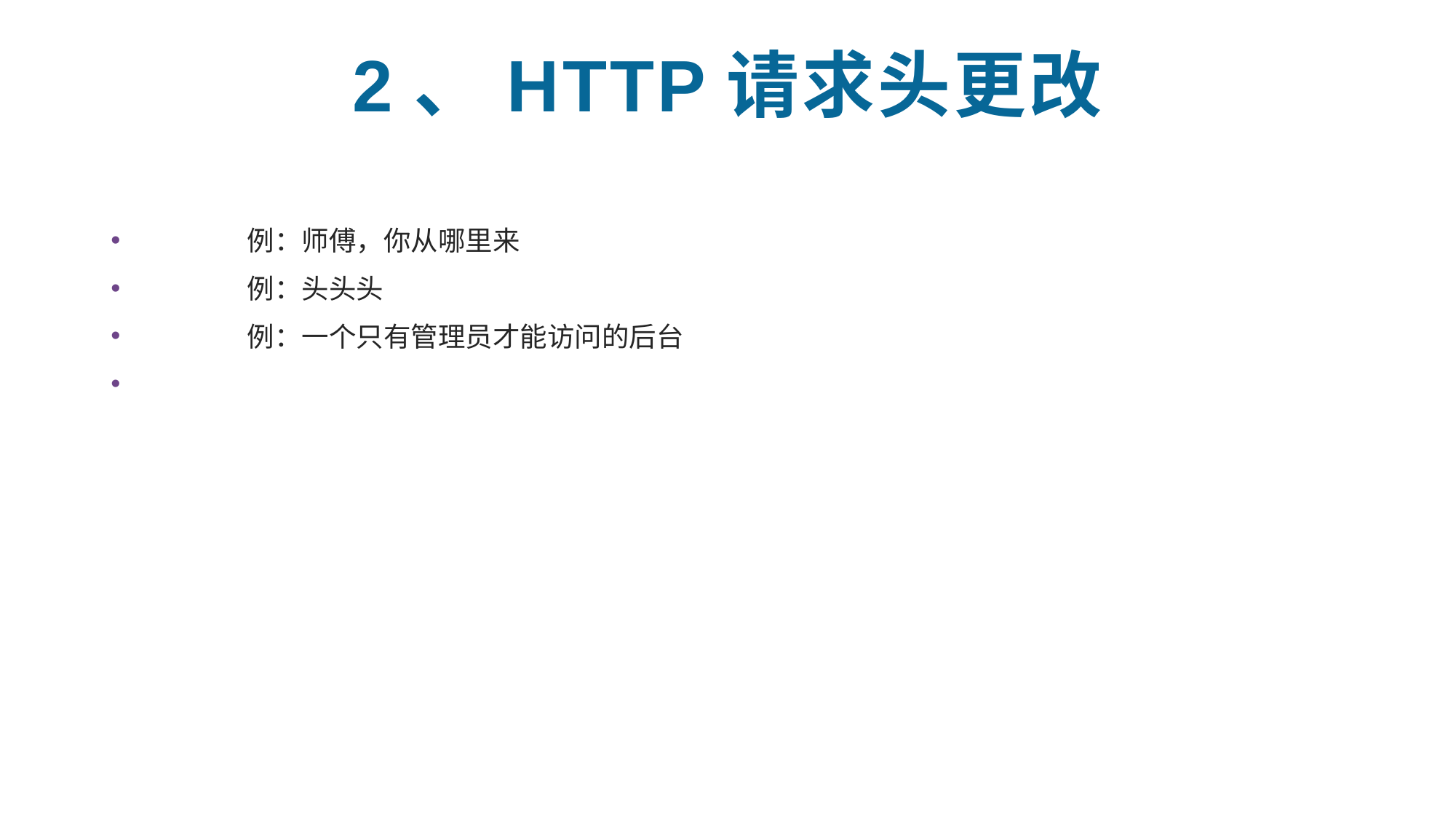

# 2、http请求头更改

	例：师傅，你从哪里来
	例：头头头
	例：一个只有管理员才能访问的后台